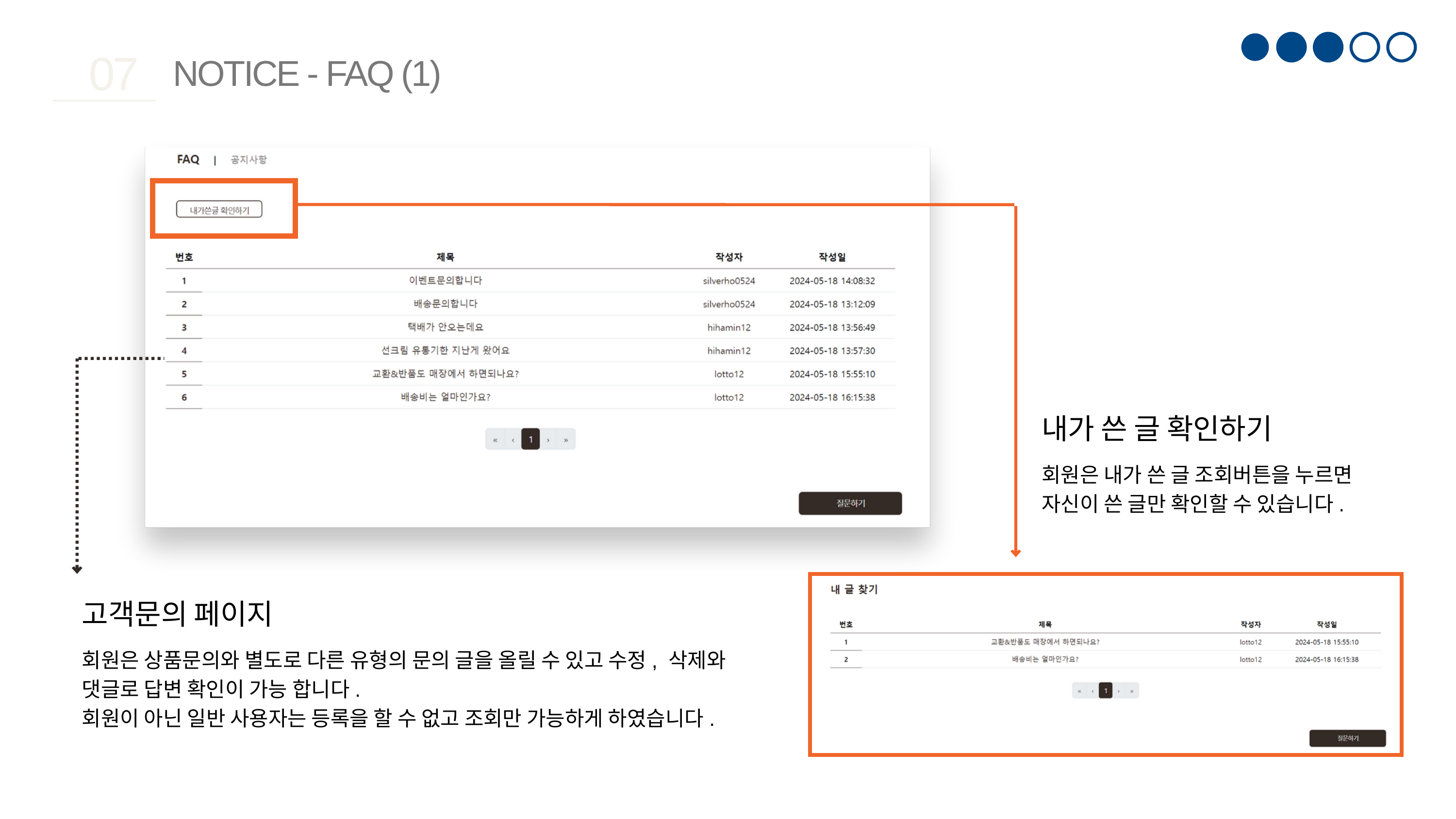

07
NOTICE - FAQ (1)

내가 쓴 글 확인하기
회원은 내가 쓴 글 조회버튼을 누르면
자신이 쓴 글만 확인할 수 있습니다.

고객문의 페이지
회원은 상품문의와 별도로 다른 유형의 문의 글을 올릴 수 있고 수정, 삭제와 댓글로 답변 확인이 가능 합니다.
회원이 아닌 일반 사용자는 등록을 할 수 없고 조회만 가능하게 하였습니다.